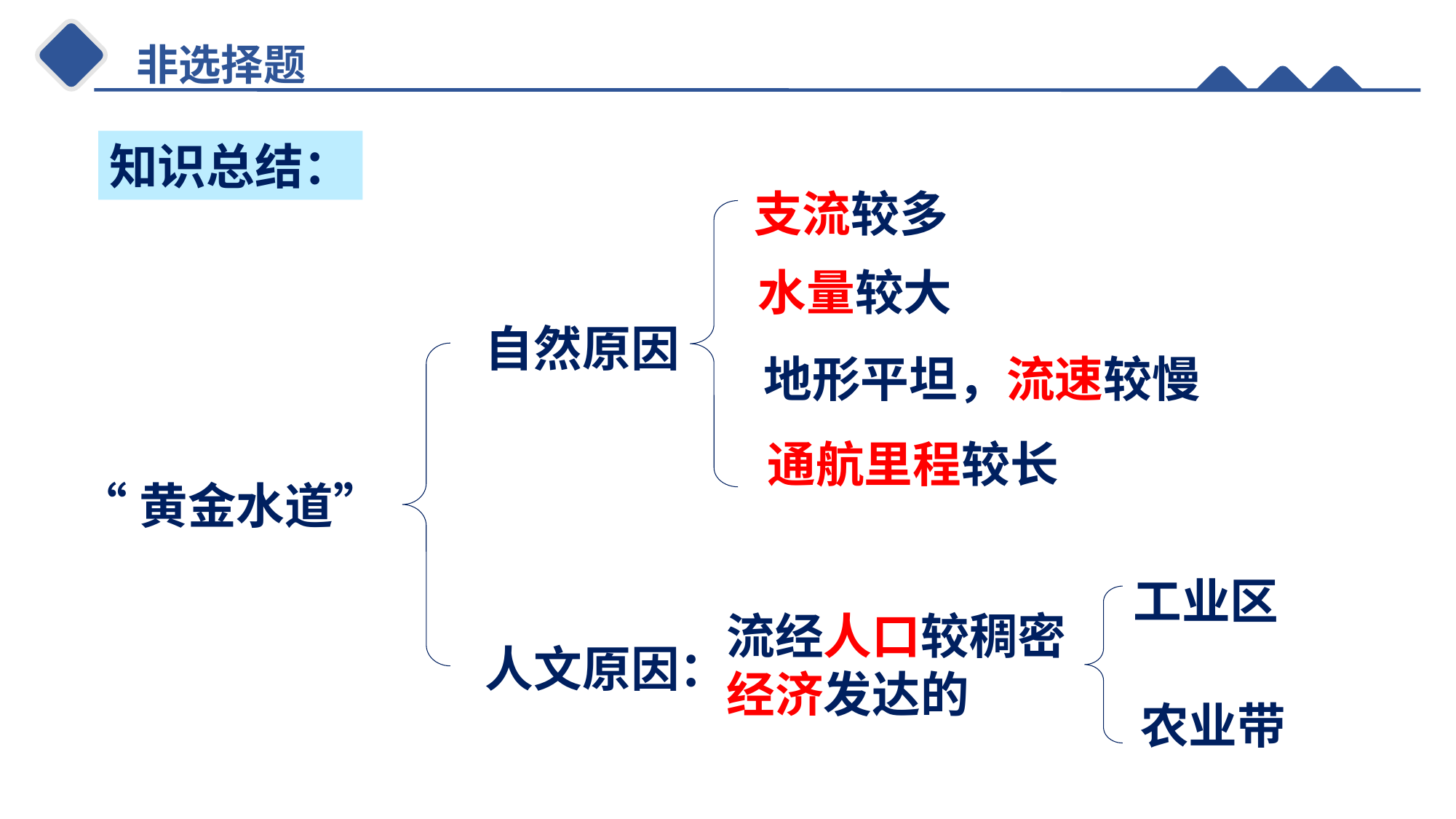

知识总结：
支流较多

水量较大
自然原因

地形平坦，流速较慢
通航里程较长
“黄金水道”
工业区

流经人口较稠密
经济发达的
人文原因：
农业带